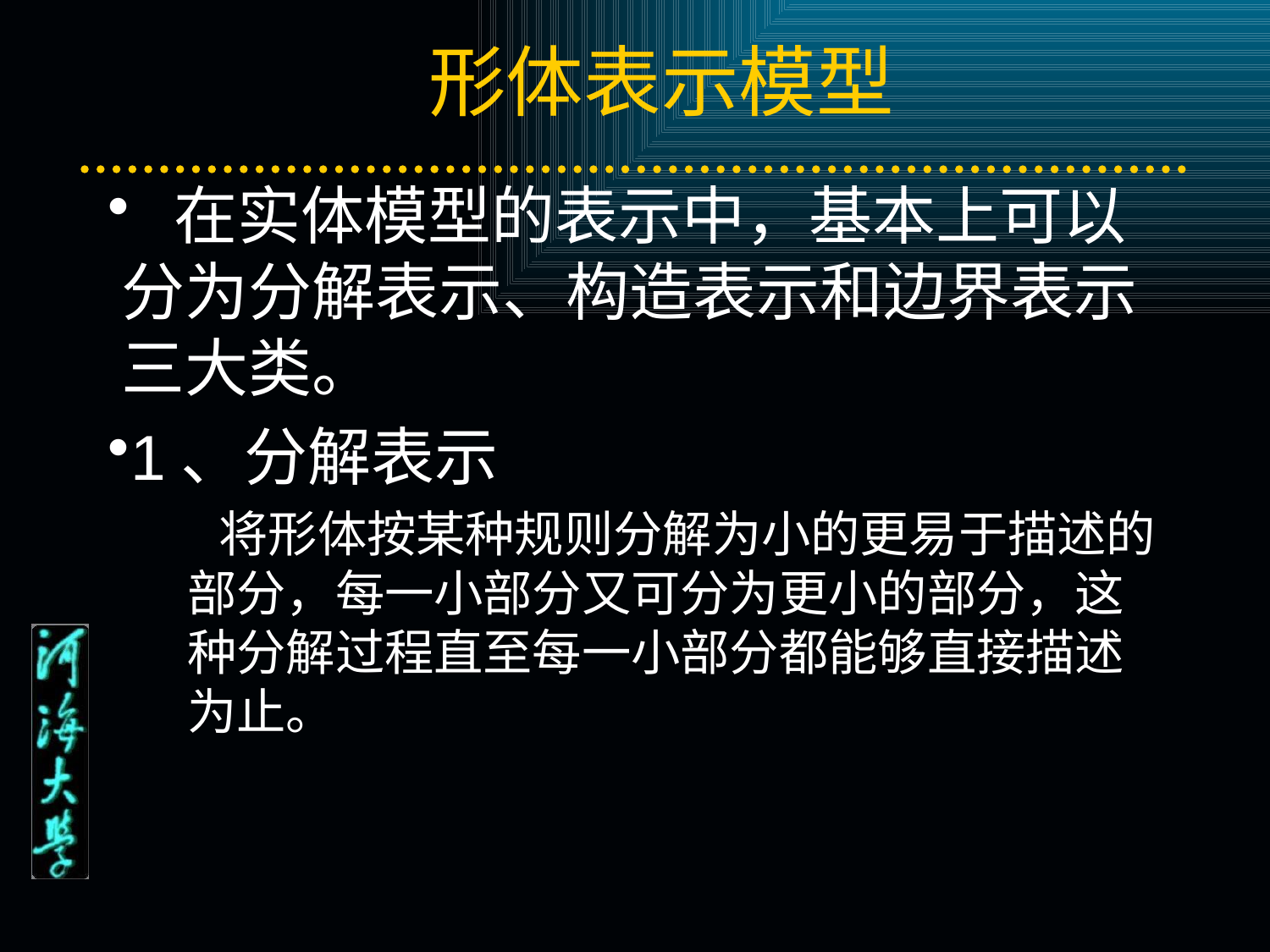

# 形体表示模型
  在实体模型的表示中，基本上可以分为分解表示、构造表示和边界表示三大类。
1、分解表示
   将形体按某种规则分解为小的更易于描述的部分，每一小部分又可分为更小的部分，这种分解过程直至每一小部分都能够直接描述为止。

36